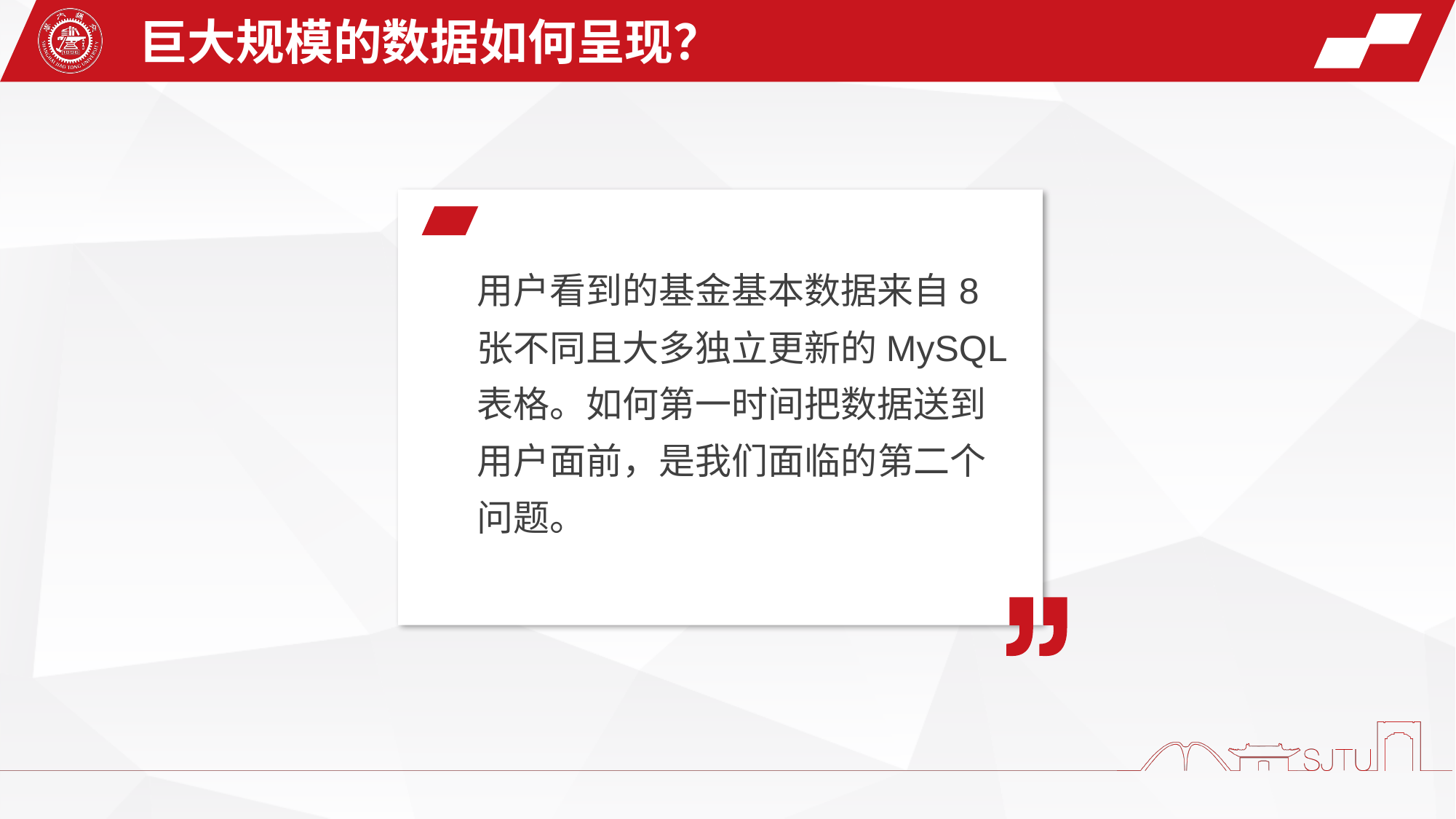

巨大规模的数据如何呈现？

用户看到的基金基本数据来自8张不同且大多独立更新的MySQL表格。如何第一时间把数据送到用户面前，是我们面临的第二个问题。